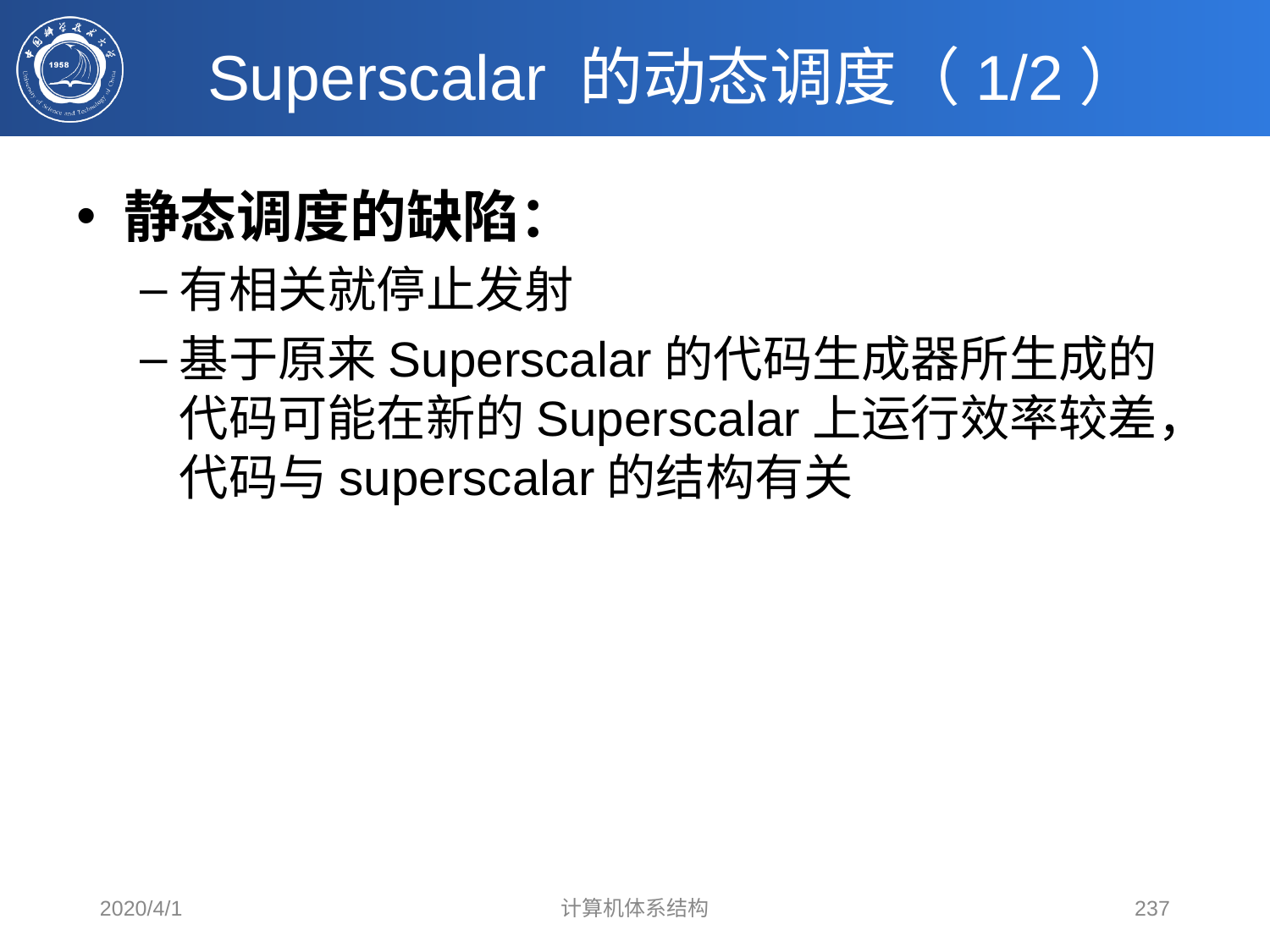

# Superscalar 的动态调度（1/2）
静态调度的缺陷：
有相关就停止发射
基于原来Superscalar的代码生成器所生成的代码可能在新的Superscalar上运行效率较差，代码与superscalar的结构有关

2020/4/1
计算机体系结构
237